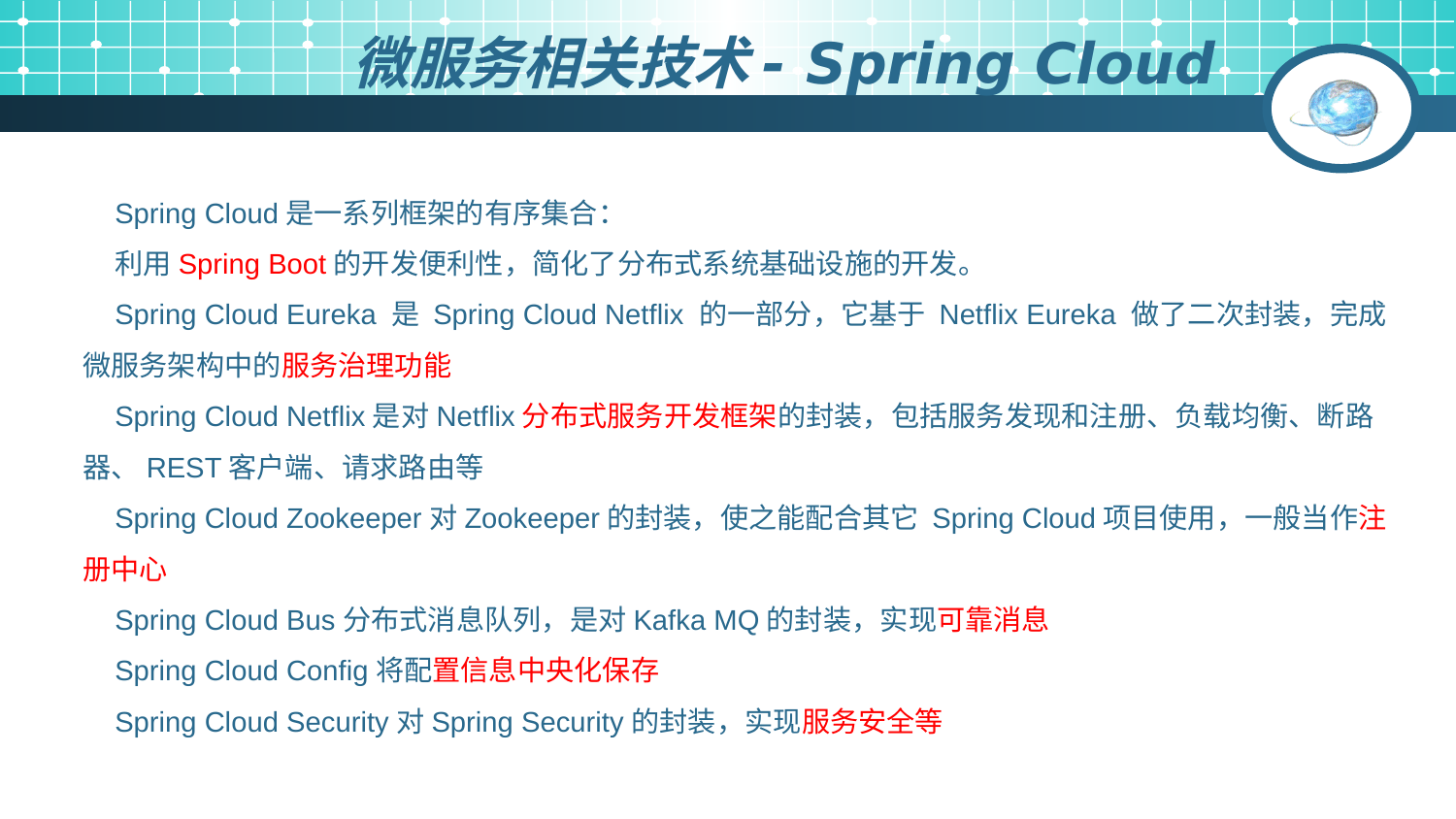

# 微服务相关技术- Spring Cloud
    Spring Cloud是一系列框架的有序集合：
    利用Spring Boot的开发便利性，简化了分布式系统基础设施的开发。
    Spring Cloud Eureka 是 Spring Cloud Netflix 的一部分，它基于 Netflix Eureka 做了二次封装，完成微服务架构中的服务治理功能
    Spring Cloud Netflix是对Netflix分布式服务开发框架的封装，包括服务发现和注册、负载均衡、断路器、REST客户端、请求路由等
    Spring Cloud Zookeeper对Zookeeper的封装，使之能配合其它 Spring Cloud项目使用，一般当作注册中心
    Spring Cloud Bus分布式消息队列，是对Kafka MQ的封装，实现可靠消息
    Spring Cloud Config将配置信息中央化保存
    Spring Cloud Security对Spring Security的封装，实现服务安全等